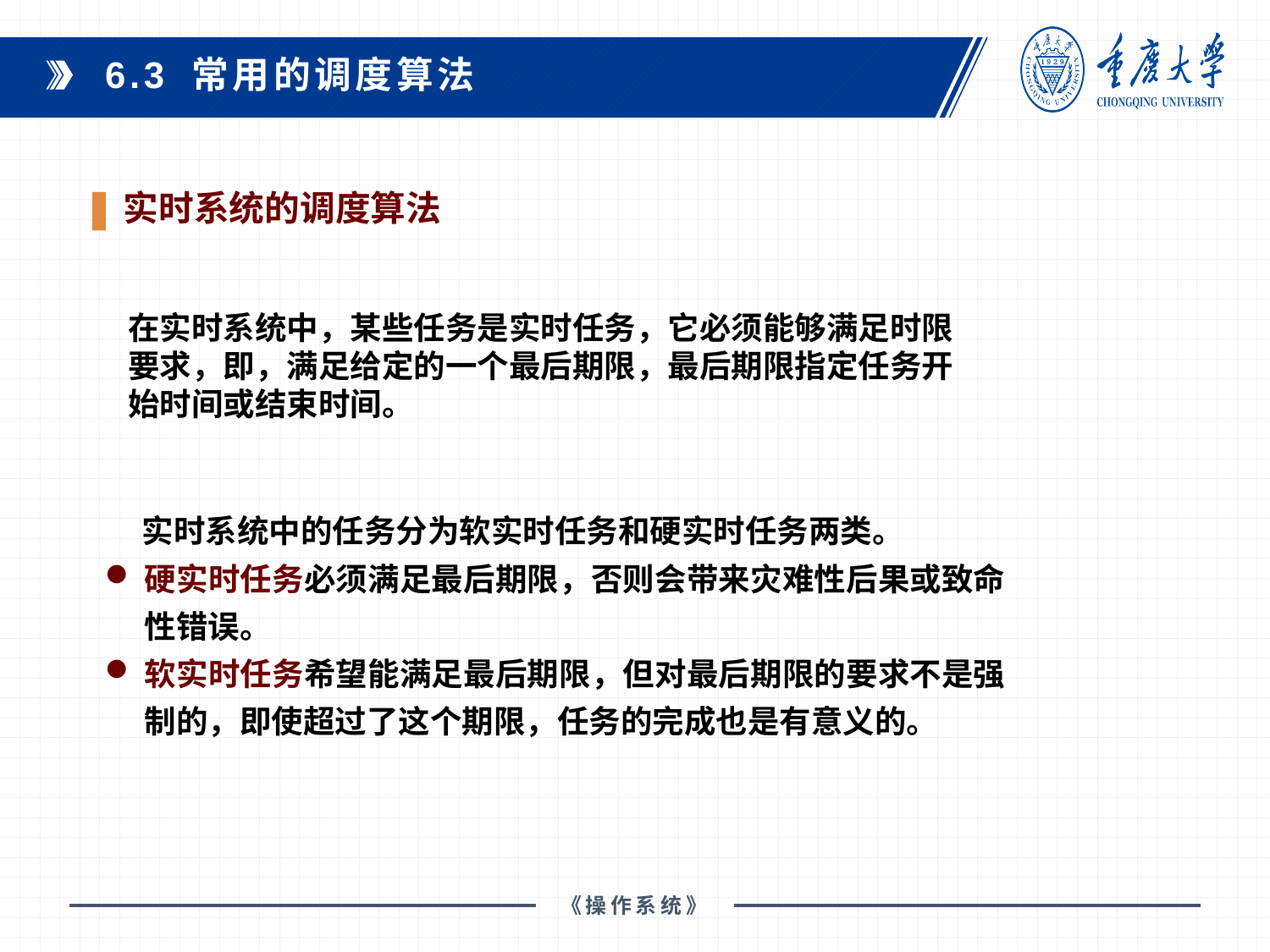

6.3 常用的调度算法
实时系统的调度算法

在实时系统中，某些任务是实时任务，它必须能够满足时限要求，即，满足给定的一个最后期限，最后期限指定任务开始时间或结束时间。
实时系统中的任务分为软实时任务和硬实时任务两类。
硬实时任务必须满足最后期限，否则会带来灾难性后果或致命性错误。
软实时任务希望能满足最后期限，但对最后期限的要求不是强制的，即使超过了这个期限，任务的完成也是有意义的。